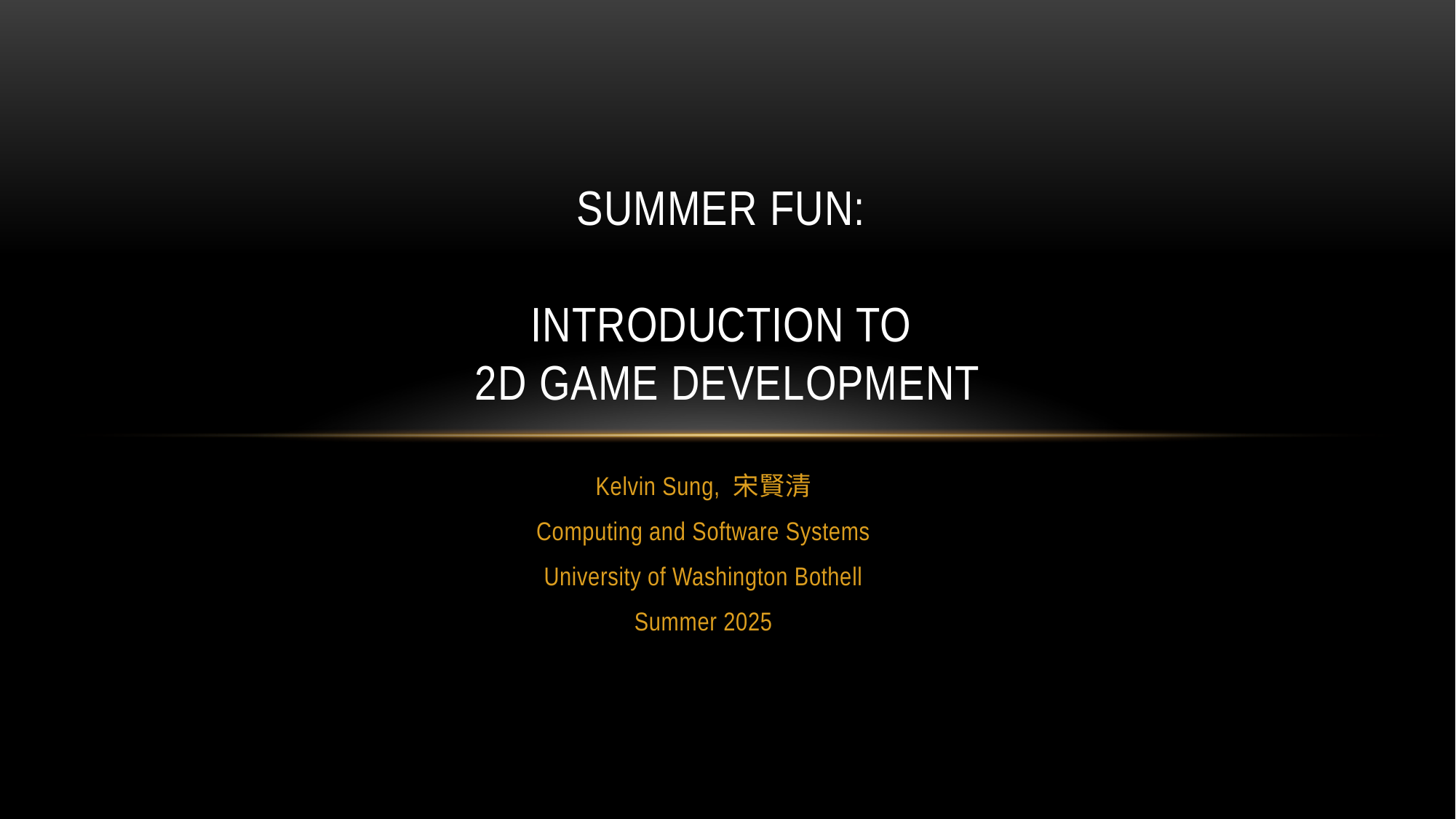

# Summer Fun: Introduction to 2D Game Development
Kelvin Sung, 宋賢清
Computing and Software Systems
University of Washington Bothell
Summer 2025